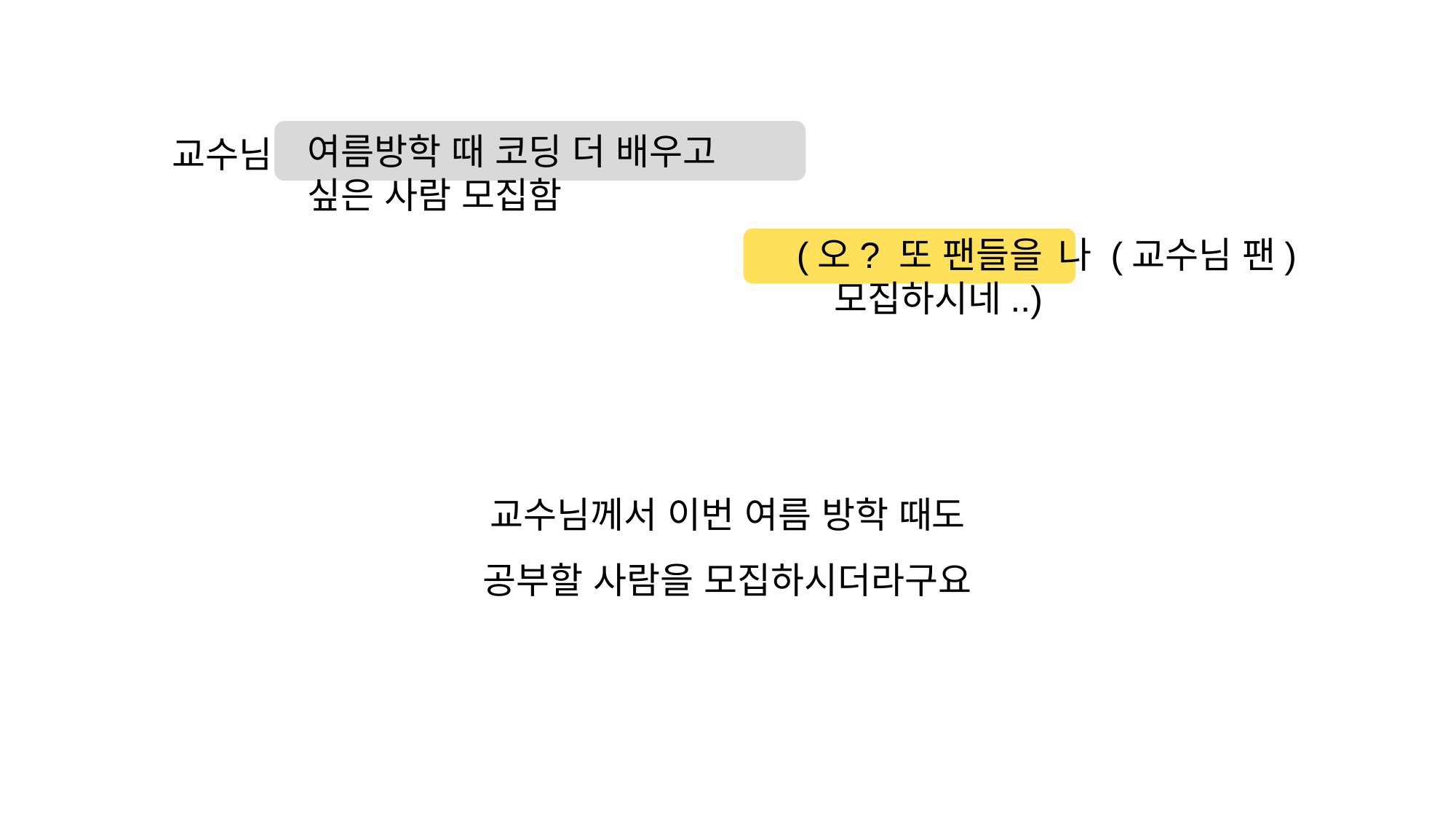

여름방학 때 코딩 더 배우고 싶은 사람 모집함
교수님
나 (교수님 팬)
(오? 또 팬들을 모집하시네..)

교수님께서 이번 여름 방학 때도
공부할 사람을 모집하시더라구요